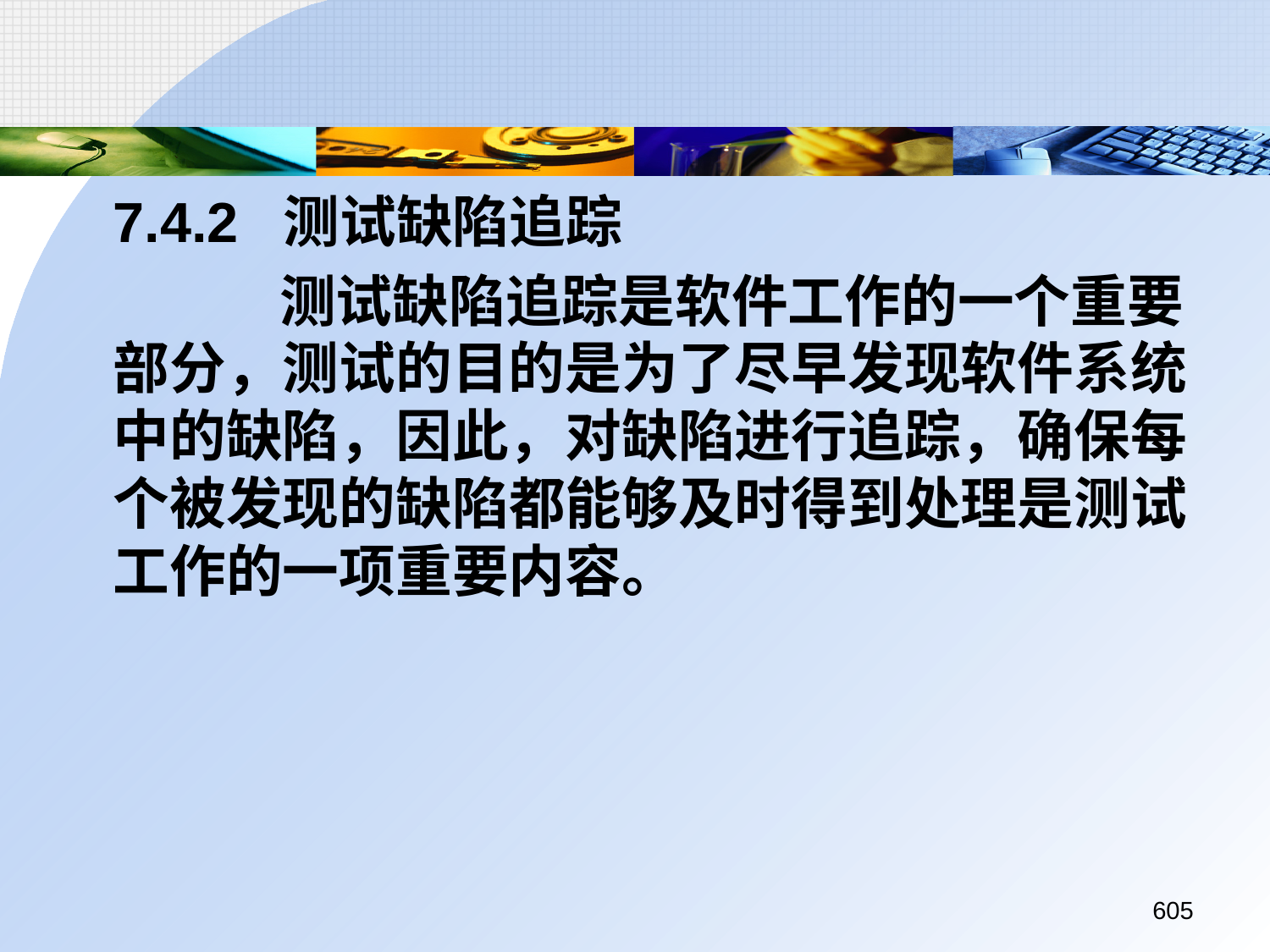

7.4.2  测试缺陷追踪
		  测试缺陷追踪是软件工作的一个重要部分，测试的目的是为了尽早发现软件系统中的缺陷，因此，对缺陷进行追踪，确保每个被发现的缺陷都能够及时得到处理是测试工作的一项重要内容。
605